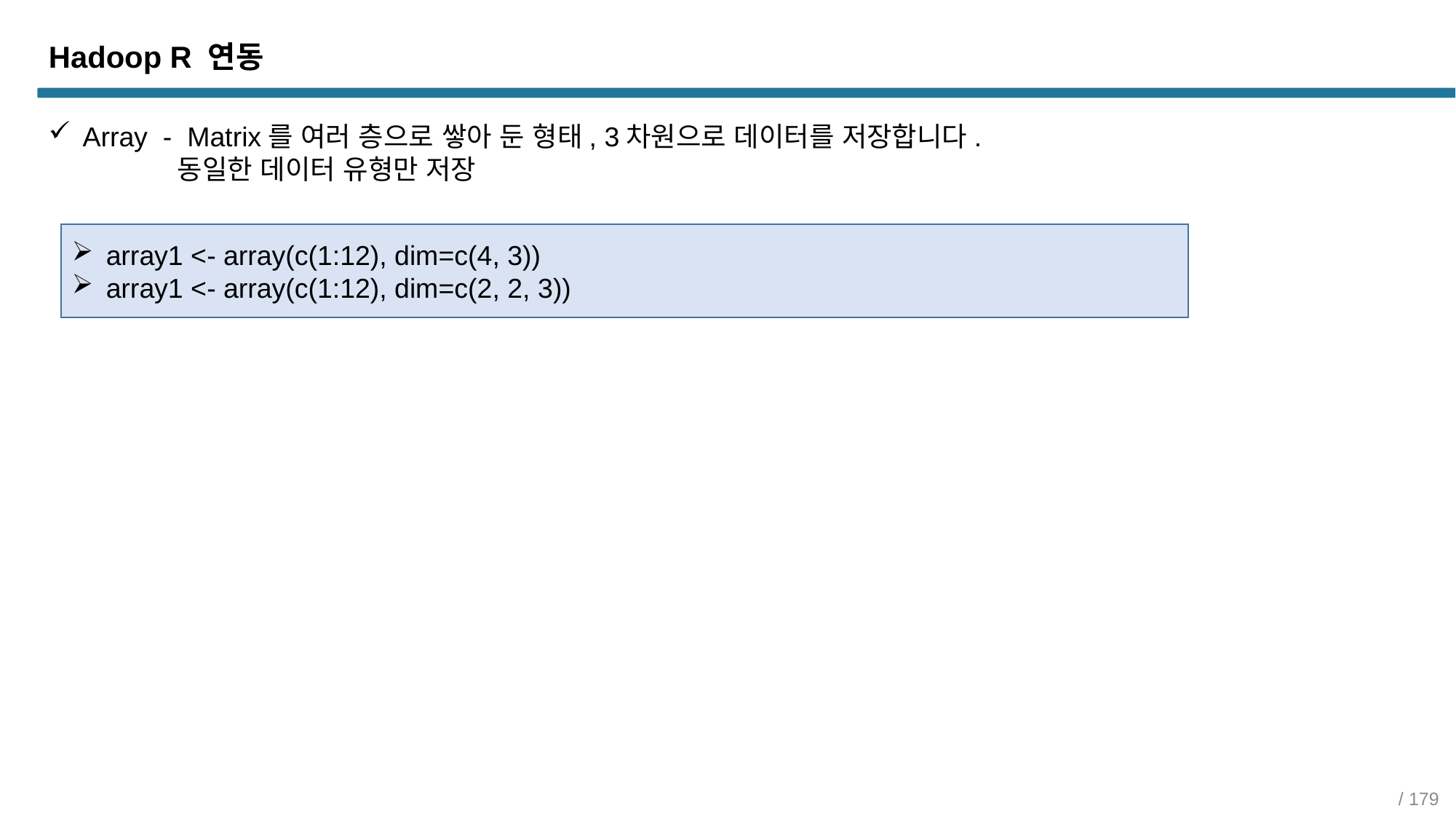

Hadoop R 연동
Array  -  Matrix를 여러 층으로 쌓아 둔 형태, 3차원으로 데이터를 저장합니다.
                동일한 데이터 유형만 저장

array1 <- array(c(1:12), dim=c(4, 3))
array1 <- array(c(1:12), dim=c(2, 2, 3))
/ 179